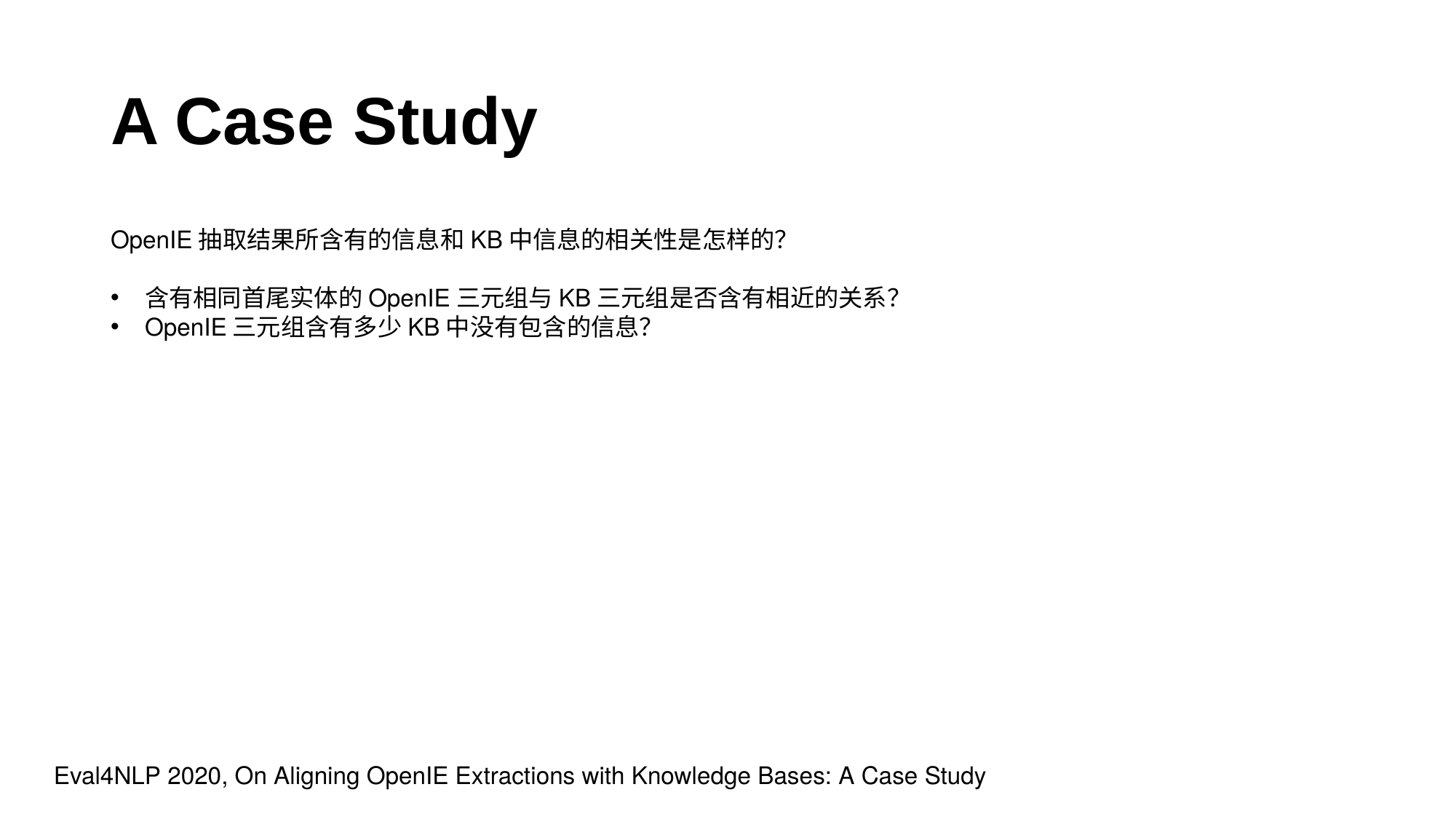

# A Case Study
OpenIE抽取结果所含有的信息和KB中信息的相关性是怎样的？

含有相同首尾实体的OpenIE三元组与KB三元组是否含有相近的关系？
OpenIE三元组含有多少KB中没有包含的信息？
Eval4NLP 2020, On Aligning OpenIE Extractions with Knowledge Bases: A Case Study